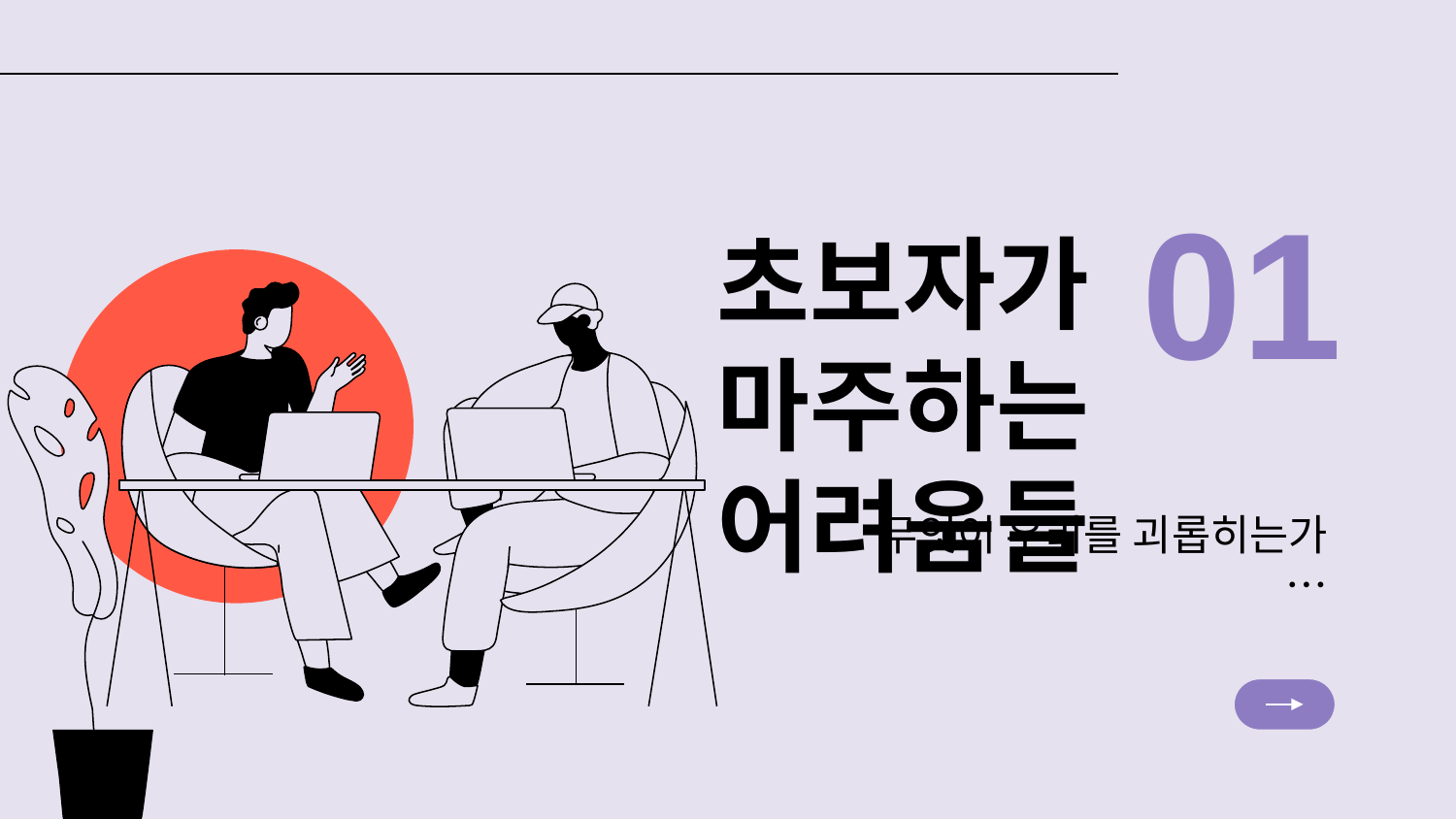

01

# 초보자가 마주하는 어려움들

무엇이 우리를 괴롭히는가…